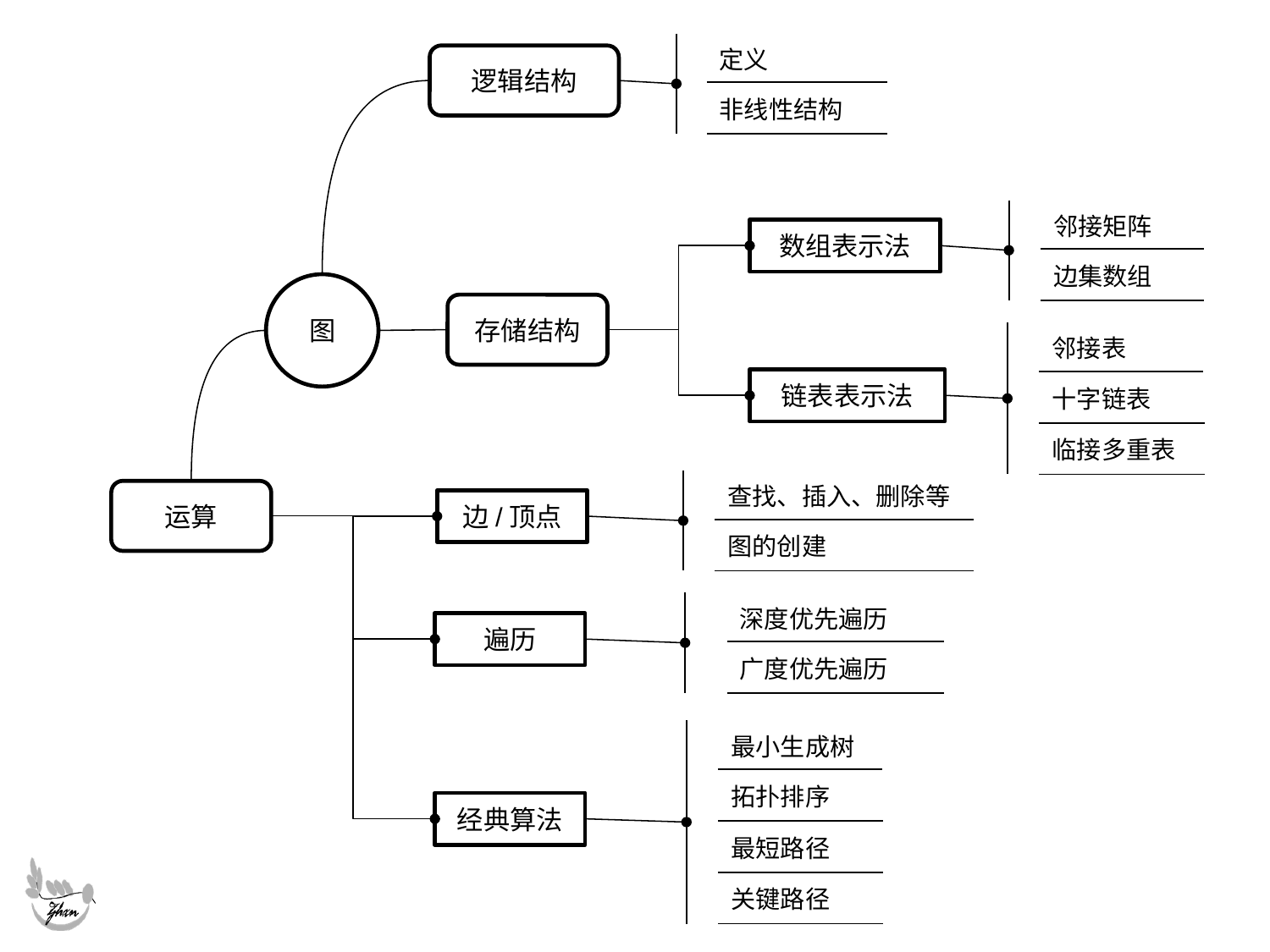

|  | 定义 |
| --- | --- |
|  | 非线性结构 |
逻辑结构
|  | 邻接矩阵 |
| --- | --- |
|  | 边集数组 |
数组表示法
图
存储结构
|  | 邻接表 |
| --- | --- |
|  | 十字链表 |
|  | 临接多重表 |
链表表示法
|  | 查找、插入、删除等 |
| --- | --- |
|  | 图的创建 |
运算
边/顶点
|  | 深度优先遍历 |
| --- | --- |
|  | 广度优先遍历 |
遍历
|  | 最小生成树 |
| --- | --- |
|  | 拓扑排序 |
|  | 最短路径 |
|  | 关键路径 |
经典算法